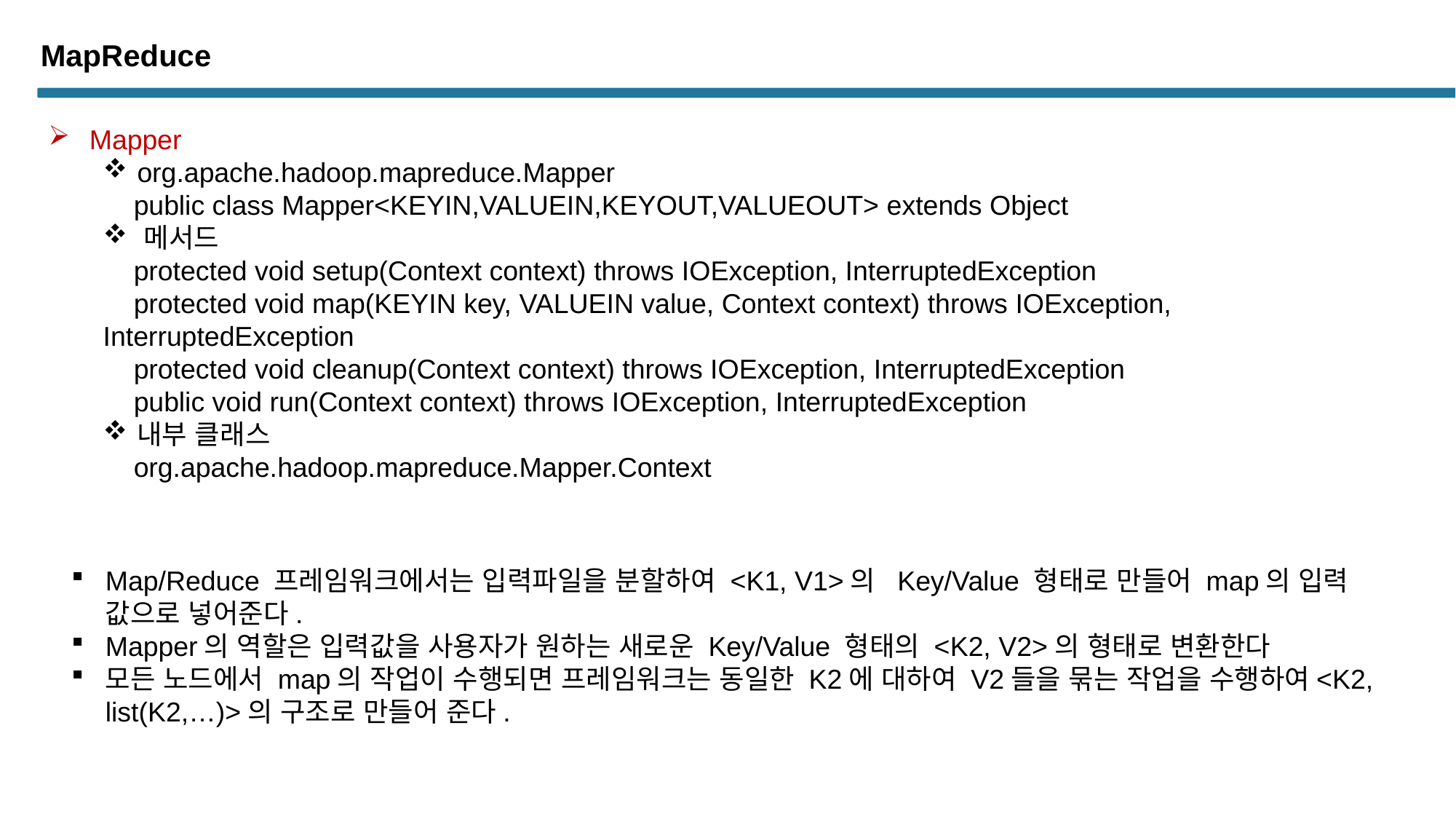

# MapReduce
Mapper
org.apache.hadoop.mapreduce.Mapper
    public class Mapper<KEYIN,VALUEIN,KEYOUT,VALUEOUT> extends Object
메서드
    protected void setup(Context context) throws IOException, InterruptedException
    protected void map(KEYIN key, VALUEIN value, Context context) throws IOException, InterruptedException
    protected void cleanup(Context context) throws IOException, InterruptedException
    public void run(Context context) throws IOException, InterruptedException
내부 클래스
    org.apache.hadoop.mapreduce.Mapper.Context

Map/Reduce 프레임워크에서는 입력파일을 분할하여 <K1, V1>의  Key/Value 형태로 만들어 map의 입력 값으로 넣어준다.
Mapper의 역할은 입력값을 사용자가 원하는 새로운 Key/Value 형태의 <K2, V2>의 형태로 변환한다
모든 노드에서 map의 작업이 수행되면 프레임워크는 동일한 K2에 대하여 V2들을 묶는 작업을 수행하여<K2, list(K2,…)>의 구조로 만들어 준다.